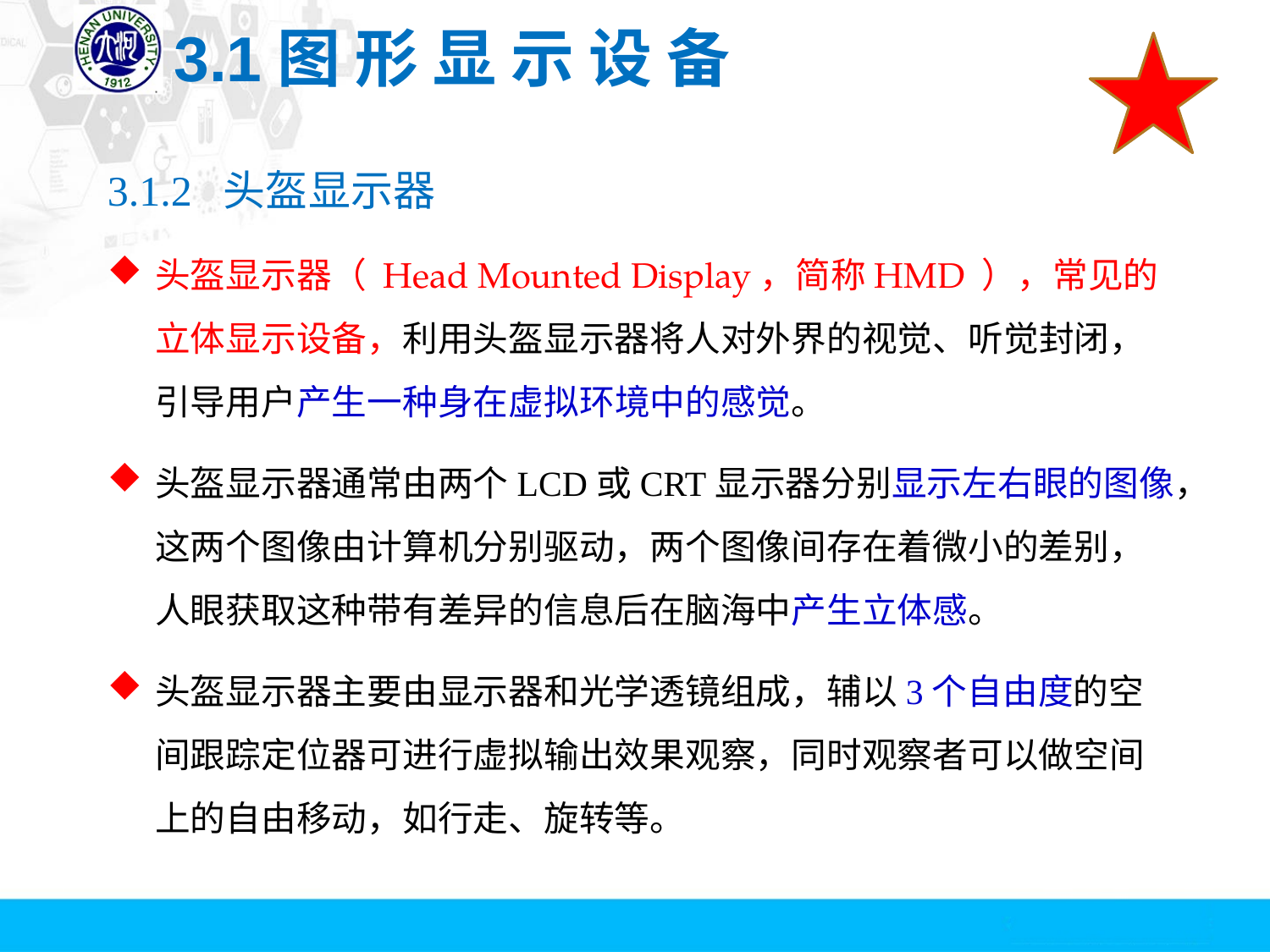

# 3.1图 形 显 示 设 备

3.1.2  头盔显示器
头盔显示器（ Head Mounted Display，简称HMD ），常见的立体显示设备，利用头盔显示器将人对外界的视觉、听觉封闭，引导用户产生一种身在虚拟环境中的感觉。
头盔显示器通常由两个LCD或CRT显示器分别显示左右眼的图像，这两个图像由计算机分别驱动，两个图像间存在着微小的差别，人眼获取这种带有差异的信息后在脑海中产生立体感。
头盔显示器主要由显示器和光学透镜组成，辅以3个自由度的空间跟踪定位器可进行虚拟输出效果观察，同时观察者可以做空间上的自由移动，如行走、旋转等。